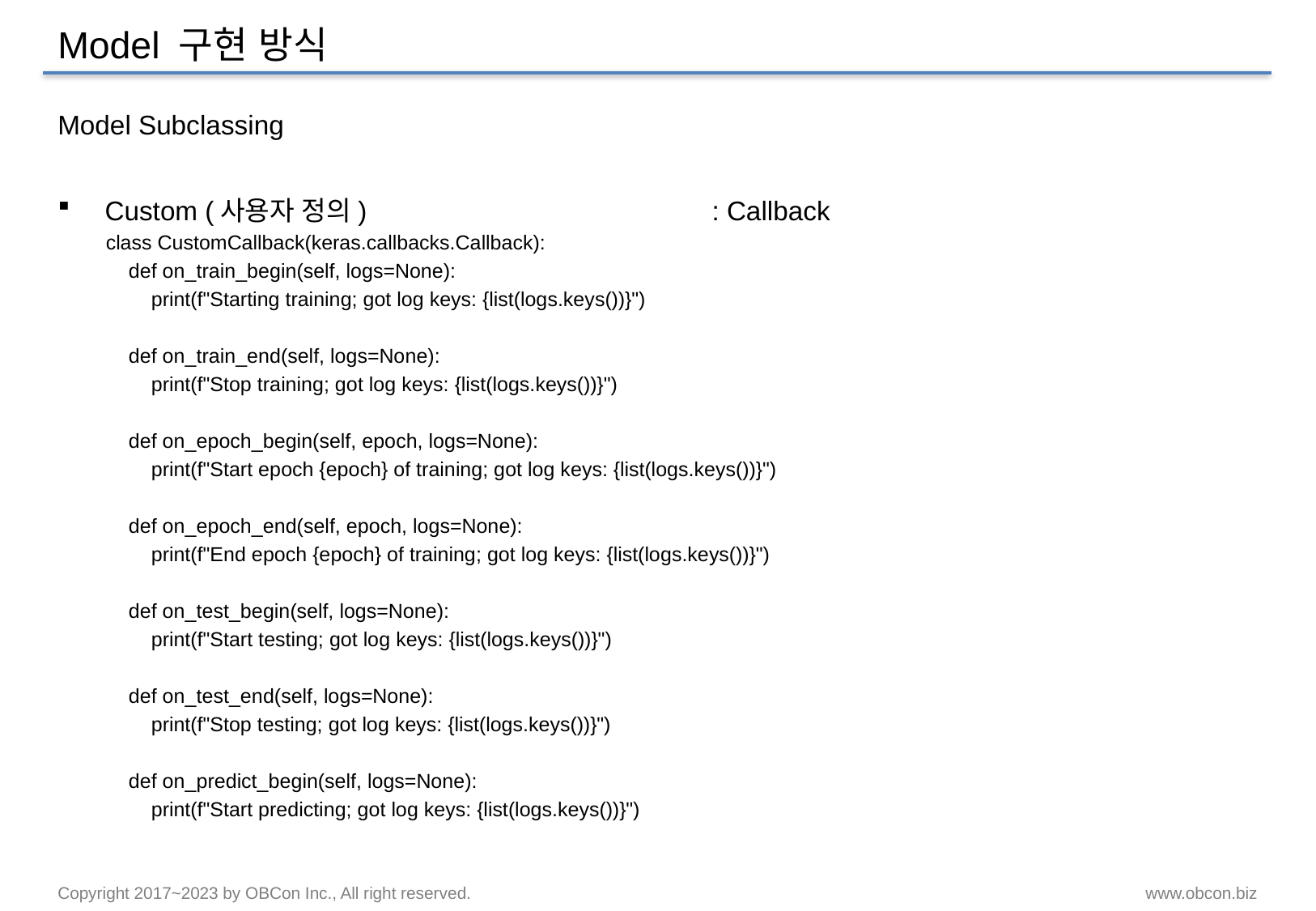

# Model 구현 방식
Model Subclassing
Custom (사용자 정의)			: Callback
class CustomCallback(keras.callbacks.Callback):
    def on_train_begin(self, logs=None):
        print(f"Starting training; got log keys: {list(logs.keys())}")

    def on_train_end(self, logs=None):
        print(f"Stop training; got log keys: {list(logs.keys())}")

    def on_epoch_begin(self, epoch, logs=None):
        print(f"Start epoch {epoch} of training; got log keys: {list(logs.keys())}")

    def on_epoch_end(self, epoch, logs=None):
        print(f"End epoch {epoch} of training; got log keys: {list(logs.keys())}")

    def on_test_begin(self, logs=None):
        print(f"Start testing; got log keys: {list(logs.keys())}")

    def on_test_end(self, logs=None):
        print(f"Stop testing; got log keys: {list(logs.keys())}")

    def on_predict_begin(self, logs=None):
        print(f"Start predicting; got log keys: {list(logs.keys())}")